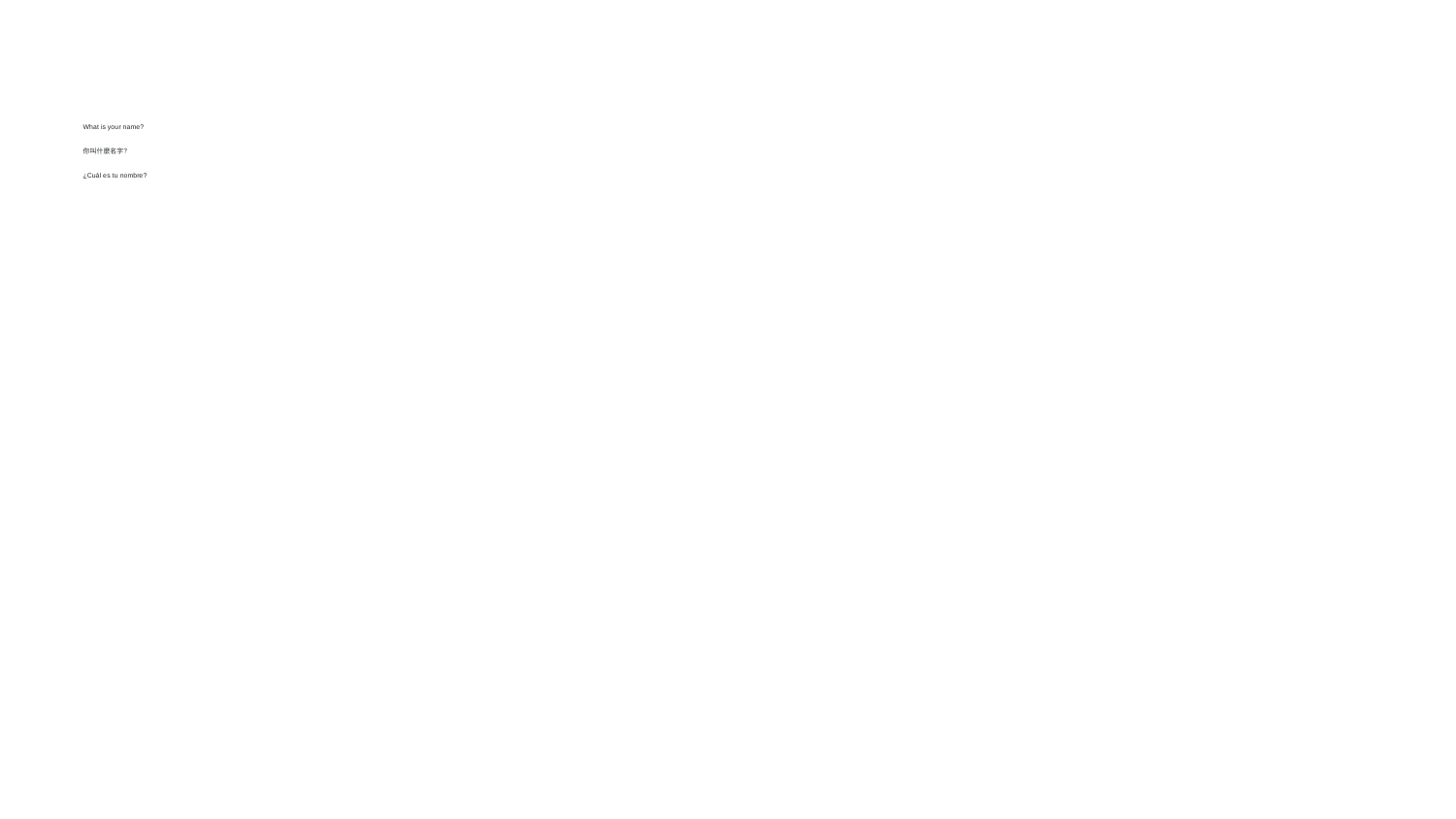

# What is your name?

你叫什麼名字？

¿Cuál es tu nombre?